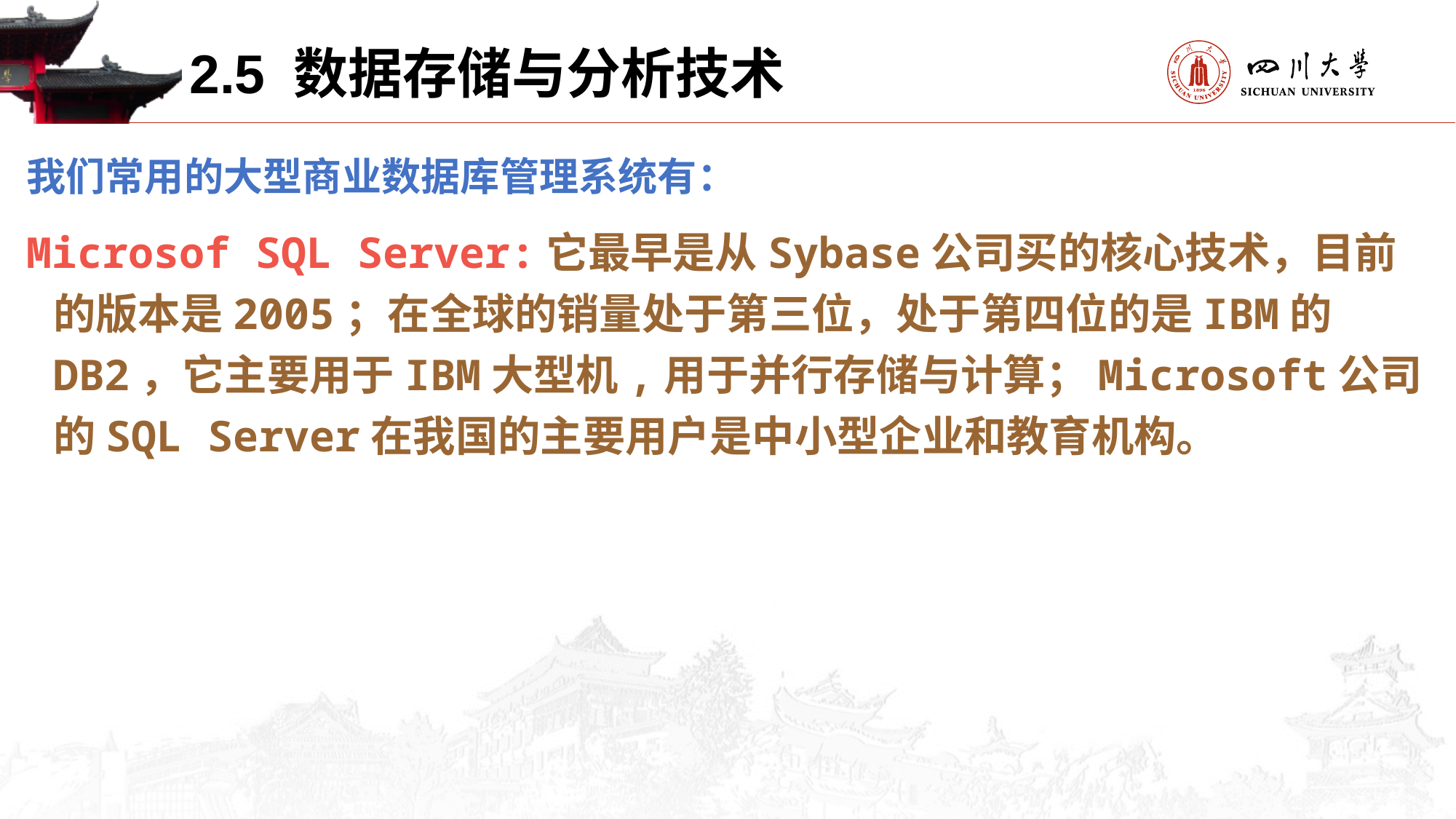

2.5 数据存储与分析技术

我们常用的大型商业数据库管理系统有：
Microsof SQL Server:它最早是从Sybase公司买的核心技术，目前的版本是2005；在全球的销量处于第三位，处于第四位的是IBM的DB2，它主要用于IBM大型机,用于并行存储与计算；Microsoft公司的SQL Server在我国的主要用户是中小型企业和教育机构。